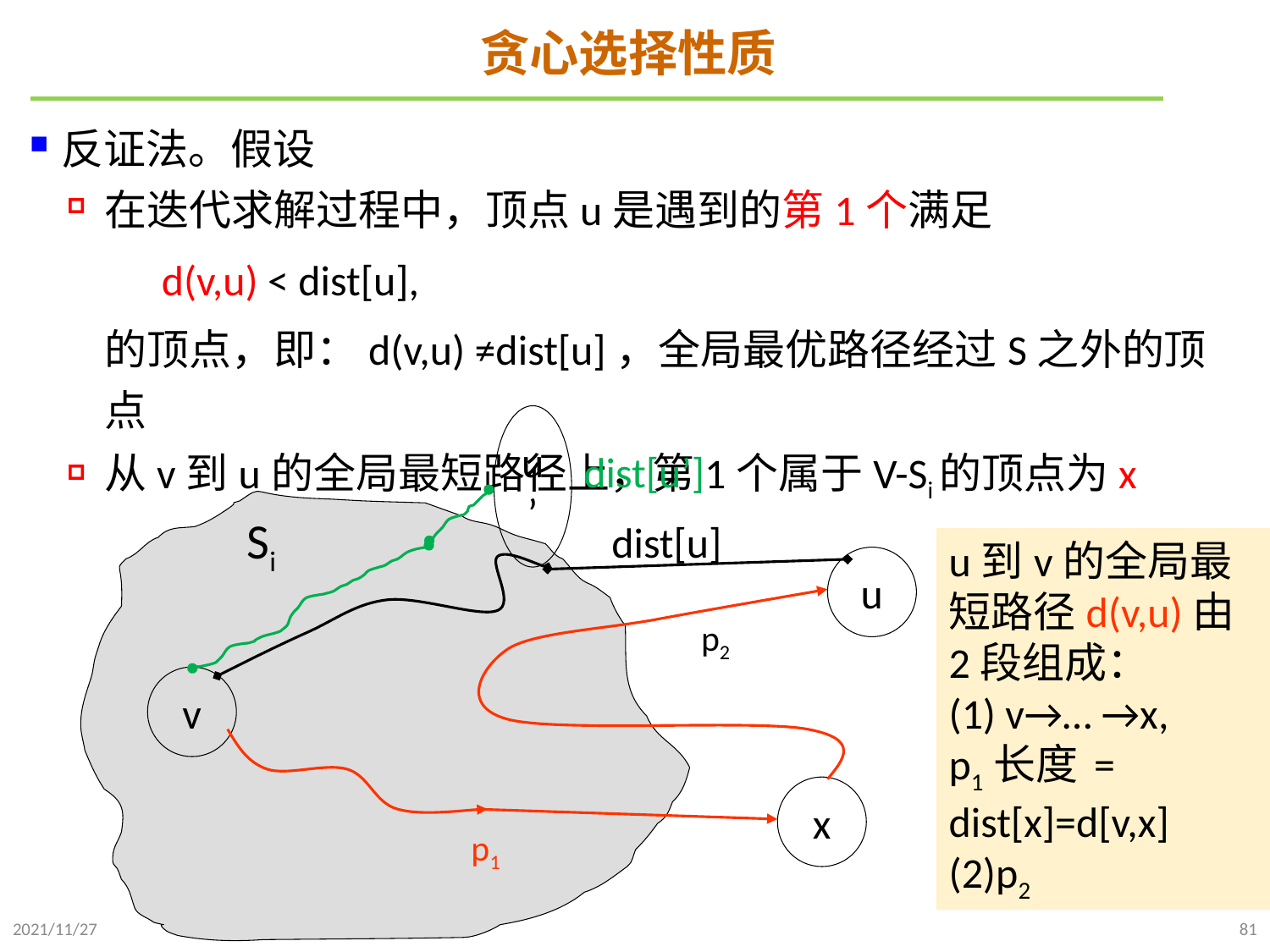

# 贪心选择性质
反证法。假设
在迭代求解过程中，顶点u是遇到的第1个满足
      d(v,u) < dist[u],
的顶点，即：d(v,u) ≠dist[u]，全局最优路径经过S之外的顶点
从v到u的全局最短路径上，第1个属于V-Si的顶点为x

dist[u’]
u’

Si
dist[u]
u到v的全局最短路径d(v,u)由2段组成：
(1) v→… →x,
p1长度 =  dist[x]=d[v,x]
(2)p2

u

p2
v

x

p1

2021/11/27
81